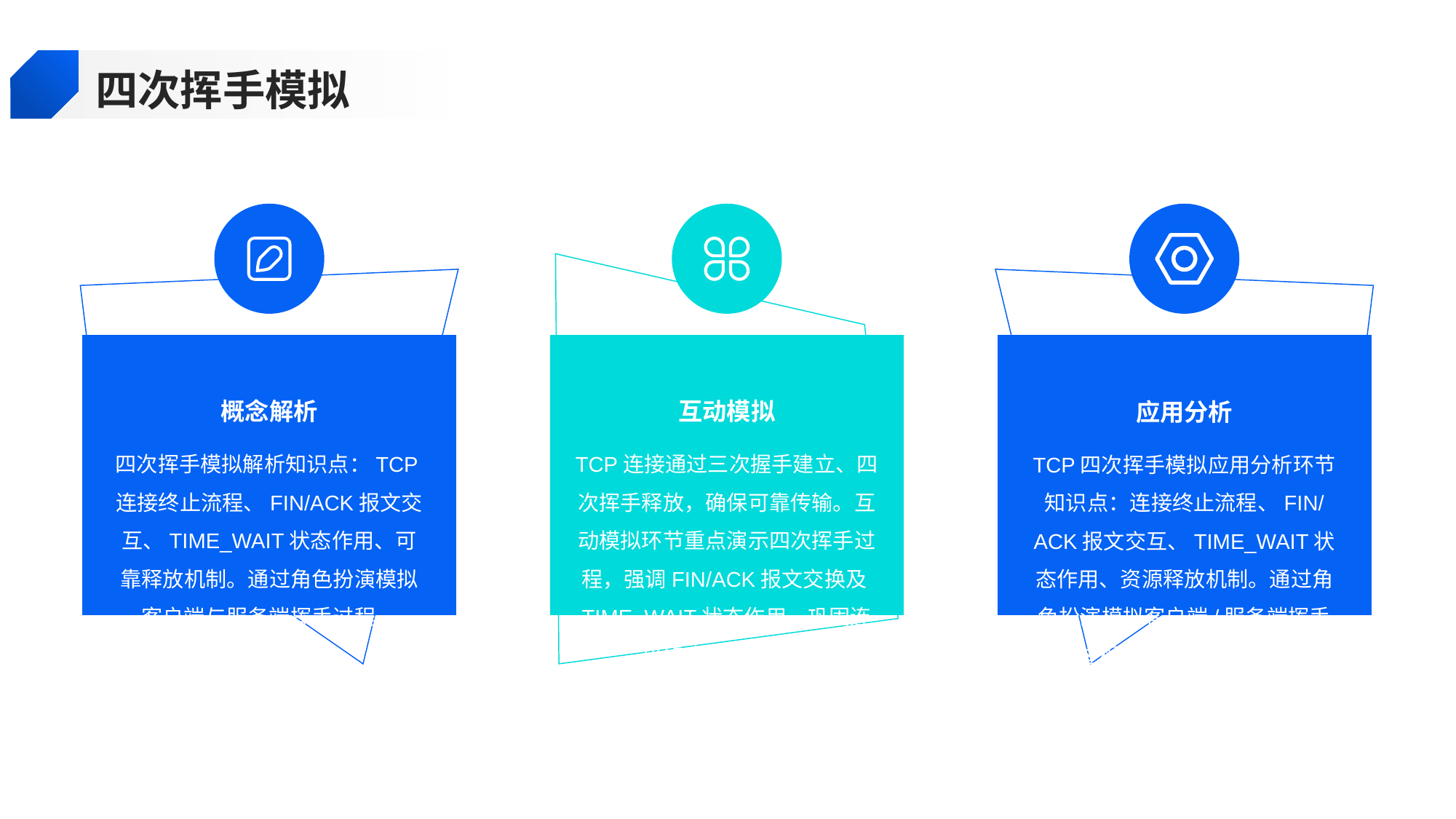

四次挥手模拟

概念解析
互动模拟
应用分析
四次挥手模拟解析知识点：TCP连接终止流程、FIN/ACK报文交互、TIME_WAIT状态作用、可靠释放机制。通过角色扮演模拟客户端与服务端挥手过程。
TCP连接通过三次握手建立、四次挥手释放，确保可靠传输。互动模拟环节重点演示四次挥手过程，强调FIN/ACK报文交换及TIME_WAIT状态作用，巩固连接终止机制理解。
TCP四次挥手模拟应用分析环节知识点：连接终止流程、FIN/ACK报文交互、TIME_WAIT状态作用、资源释放机制。通过角色扮演模拟客户端/服务端挥手过程，观察状态转换。